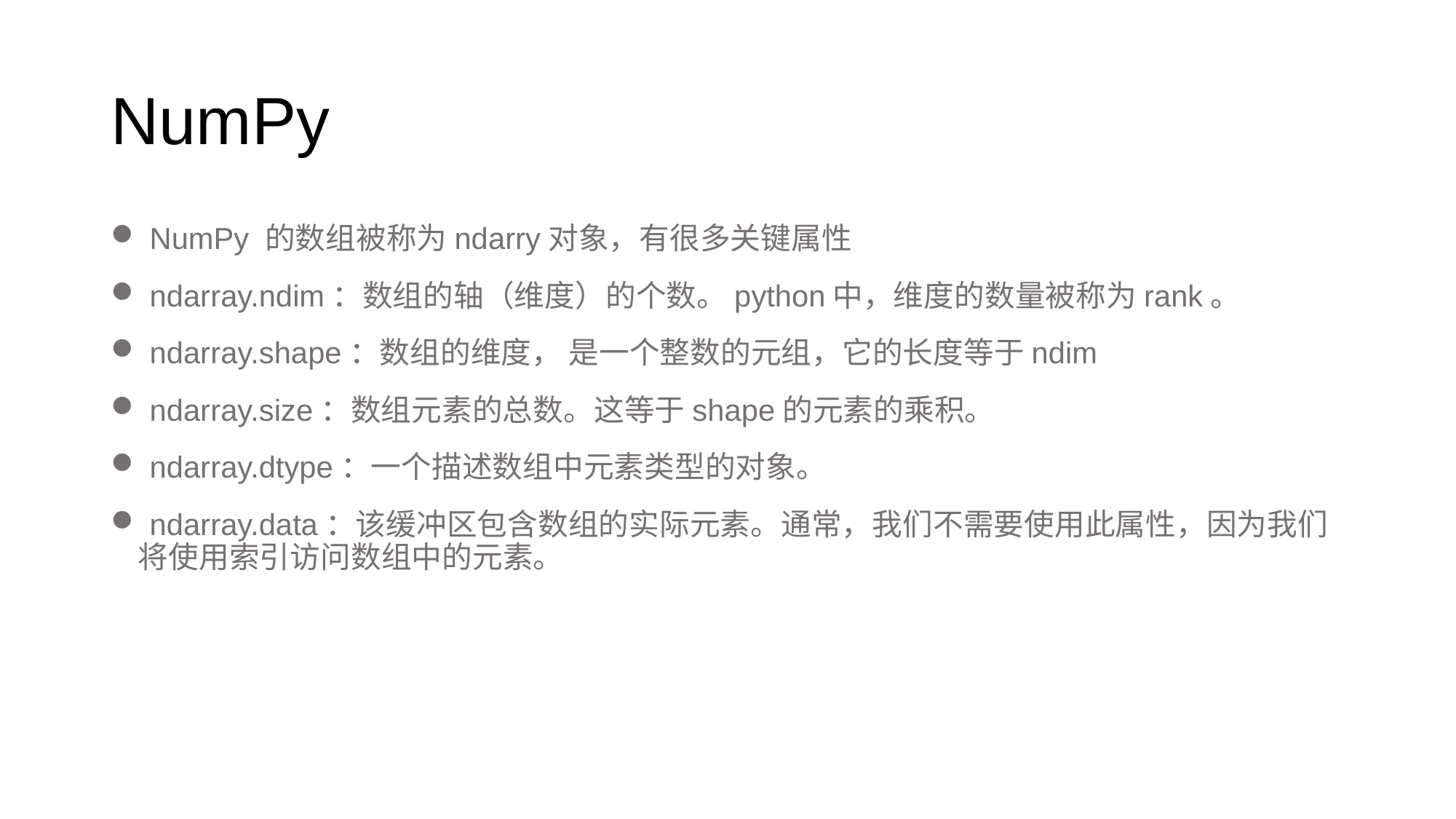

# NumPy
 NumPy 的数组被称为ndarry对象，有很多关键属性
 ndarray.ndim：数组的轴（维度）的个数。python中，维度的数量被称为rank。
 ndarray.shape：数组的维度， 是一个整数的元组，它的长度等于ndim
 ndarray.size：数组元素的总数。这等于shape的元素的乘积。
 ndarray.dtype：一个描述数组中元素类型的对象。
 ndarray.data：该缓冲区包含数组的实际元素。通常，我们不需要使用此属性，因为我们将使用索引访问数组中的元素。